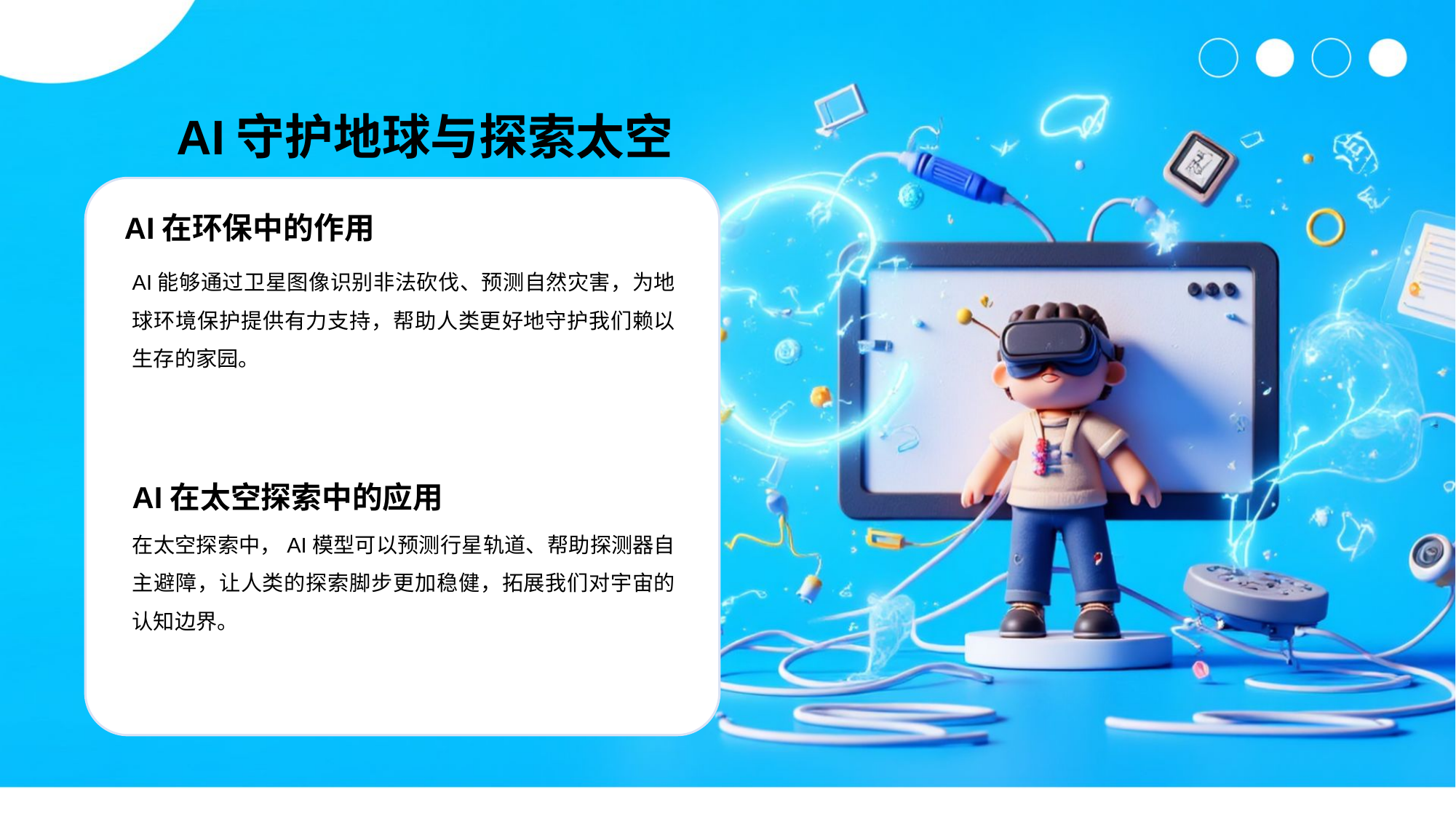

AI守护地球与探索太空

AI在环保中的作用
AI能够通过卫星图像识别非法砍伐、预测自然灾害，为地球环境保护提供有力支持，帮助人类更好地守护我们赖以生存的家园。
AI在太空探索中的应用
在太空探索中，AI模型可以预测行星轨道、帮助探测器自主避障，让人类的探索脚步更加稳健，拓展我们对宇宙的认知边界。